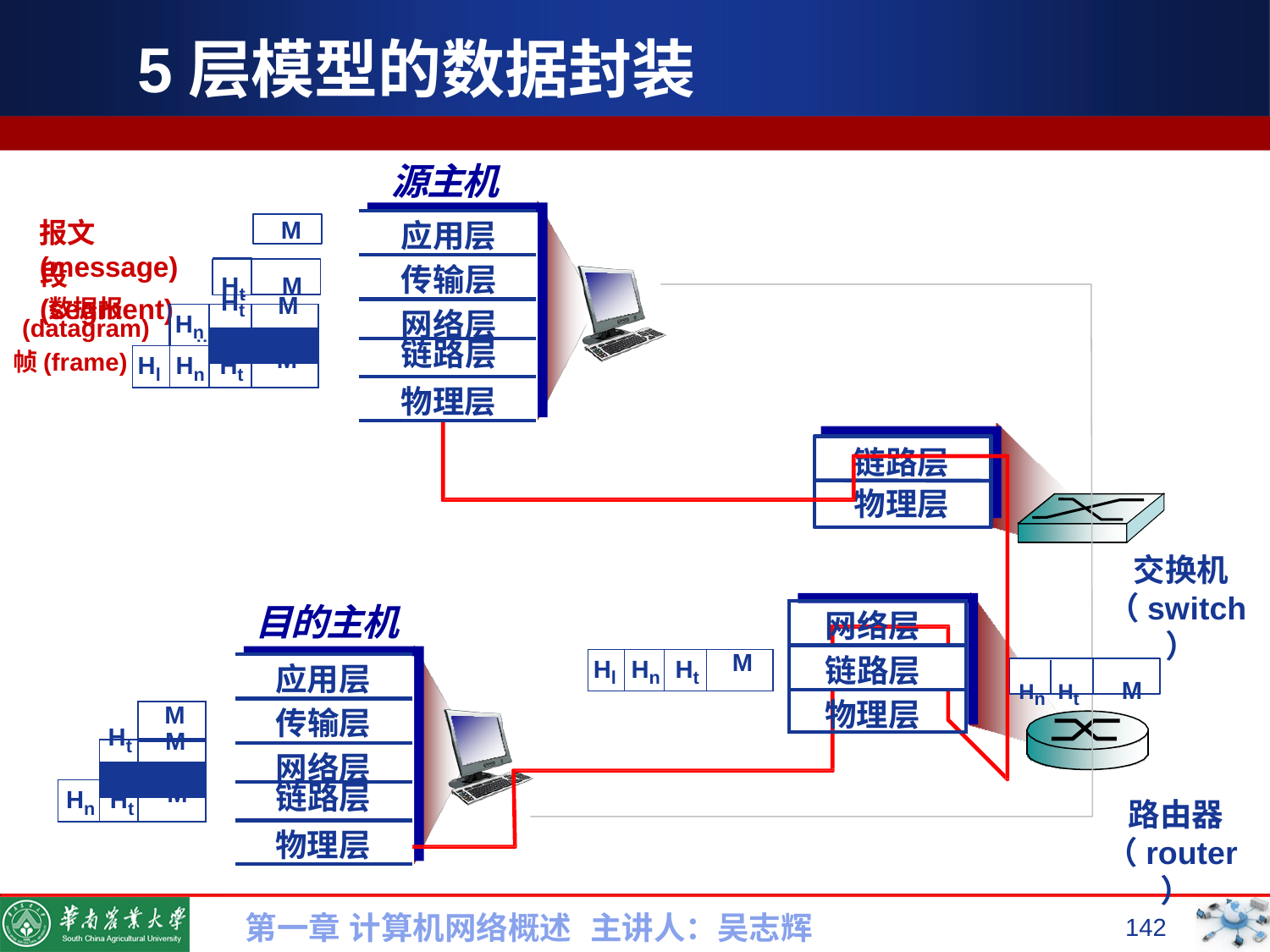

# 5层模型的数据封装
源主机

| 应用层 |
| --- |
| 传输层 |
| 网络层 |
| 链路层 |
| 物理层 |

M
报文(message)

段(segment)

Ht

Ht	M

数据报
Hn

|  | Hn | Ht | M |
| --- | --- | --- | --- |
| Hl | Hn | Ht | M |
(datagram)
帧(frame)

链路层
物理层

交换机
（switch）

目的主机
| 网络层 |
| --- |
| 链路层 |
| 物理层 |

| Hl | Hn | Ht | M |
| --- | --- | --- | --- |
| 应用层 |
| --- |
| 传输层 |
| 网络层 |
| 链路层 |
| 物理层 |

Hn  Ht	M

路由器
（router）
|  |  | M |
| --- | --- | --- |
|  | Ht | M |
| Hn | Ht | M |

第一章 计算机网络概述  主讲人：吴志辉
142